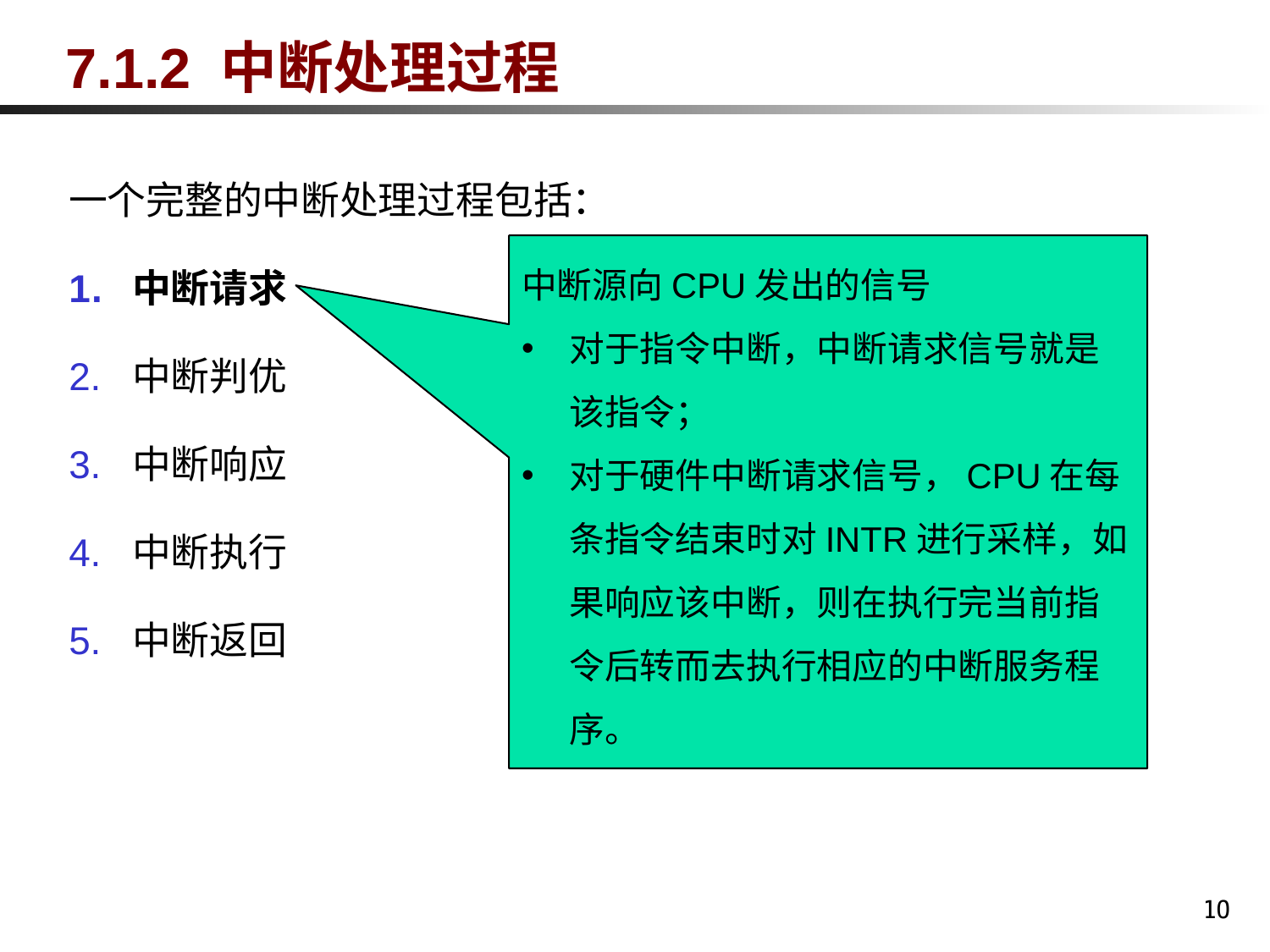

# 7.1.2 中断处理过程
一个完整的中断处理过程包括：
中断请求
中断判优
中断响应
中断执行
中断返回
中断源向CPU发出的信号
对于指令中断，中断请求信号就是该指令；
对于硬件中断请求信号，CPU在每条指令结束时对INTR进行采样，如果响应该中断，则在执行完当前指令后转而去执行相应的中断服务程序。
10